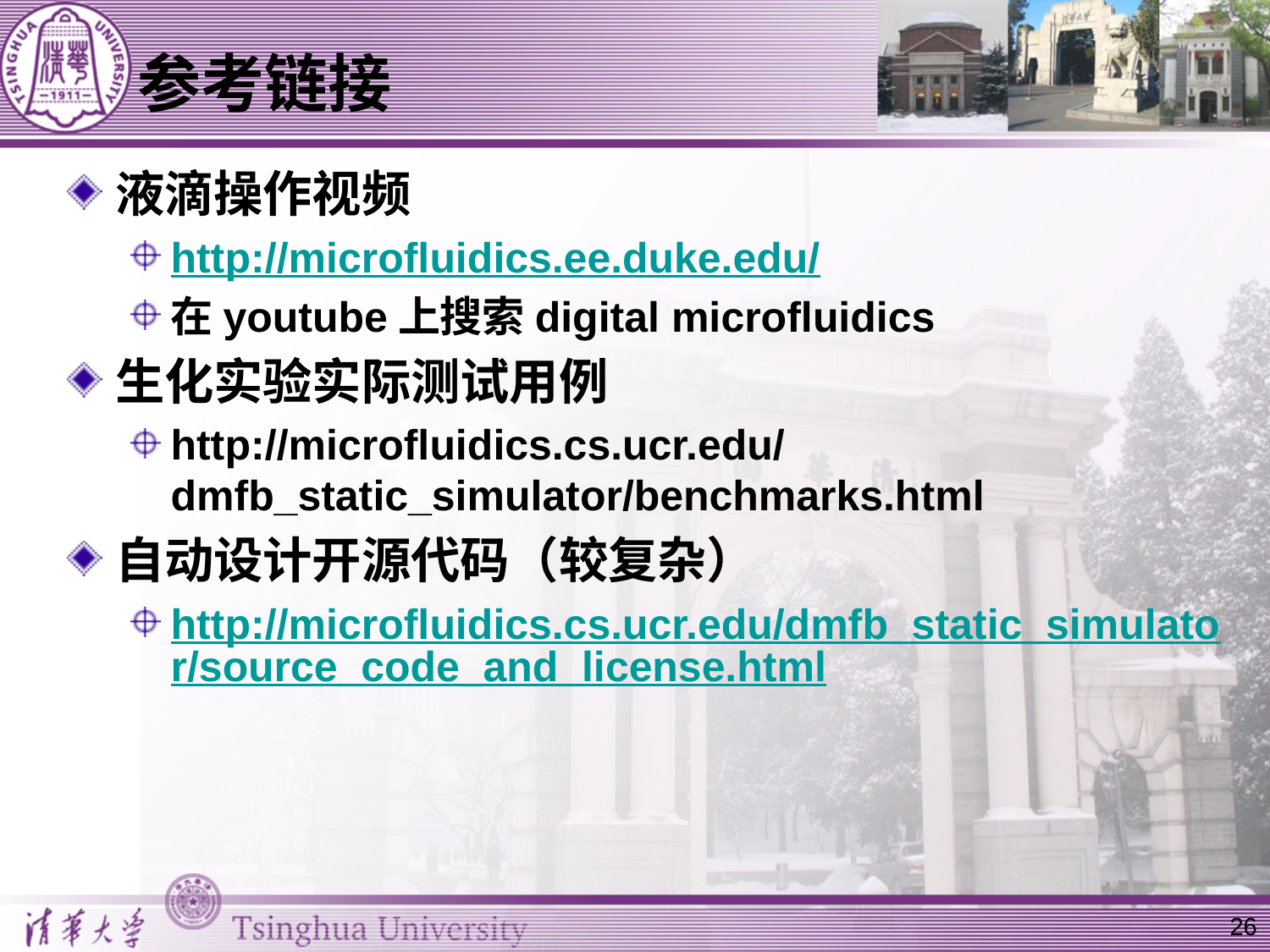

# 参考链接
液滴操作视频
http://microfluidics.ee.duke.edu/
在youtube上搜索digital microfluidics
生化实验实际测试用例
http://microfluidics.cs.ucr.edu/dmfb_static_simulator/benchmarks.html
自动设计开源代码（较复杂）
http://microfluidics.cs.ucr.edu/dmfb_static_simulator/source_code_and_license.html

26